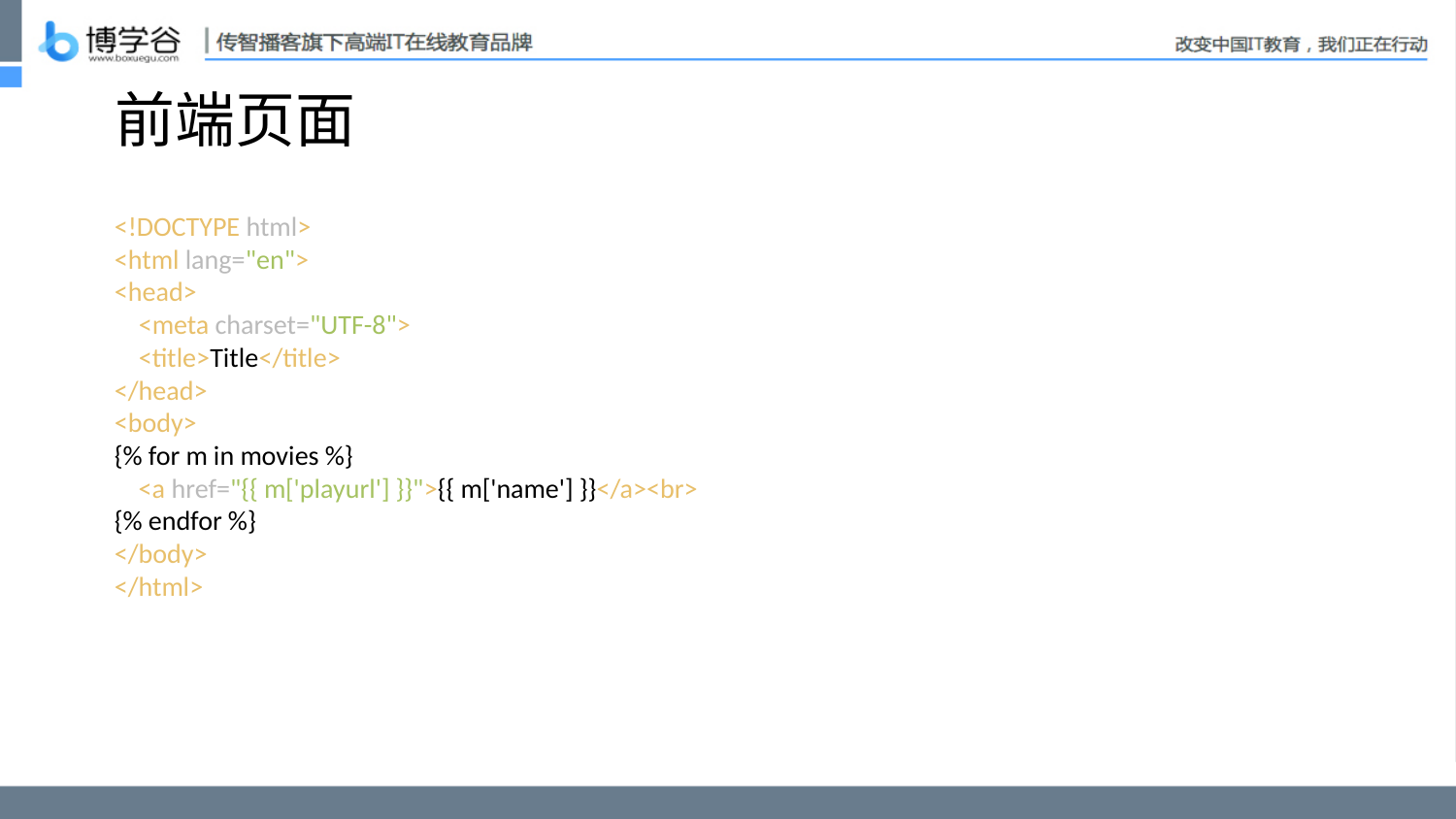

# 前端页面
<!DOCTYPE html>
<html lang="en">
<head>
    <meta charset="UTF-8">
    <title>Title</title>
</head>
<body>
{% for m in movies %}
    <a href="{{ m['playurl'] }}">{{ m['name'] }}</a><br>
{% endfor %}
</body>
</html>